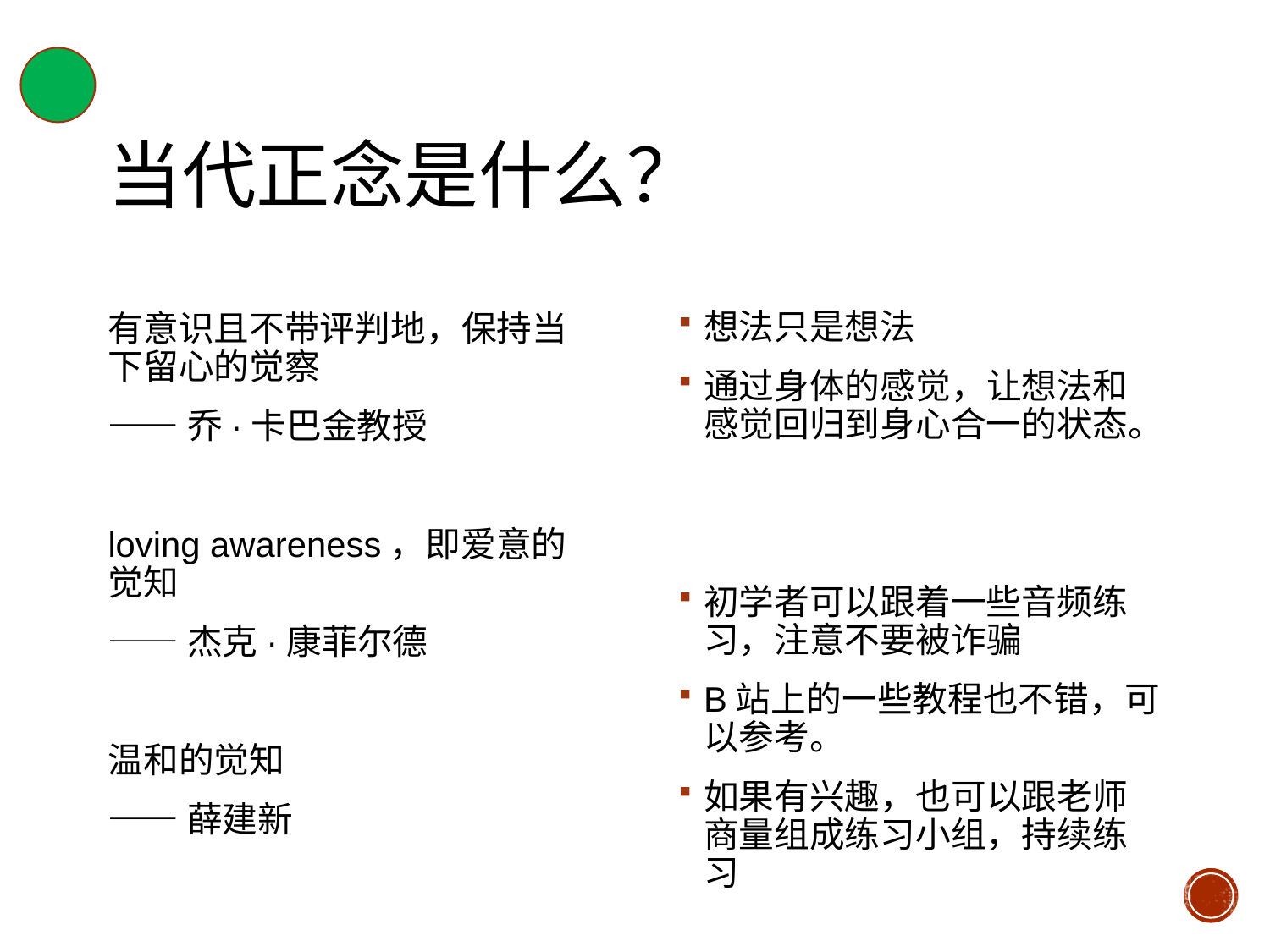

# 当代正念是什么？
想法只是想法
通过身体的感觉，让想法和感觉回归到身心合一的状态。

初学者可以跟着一些音频练习，注意不要被诈骗
B站上的一些教程也不错，可以参考。
如果有兴趣，也可以跟老师商量组成练习小组，持续练习

有意识且不带评判地，保持当下留心的觉察
——乔·卡巴金教授

loving awareness，即爱意的觉知
——杰克·康菲尔德

温和的觉知
——薛建新